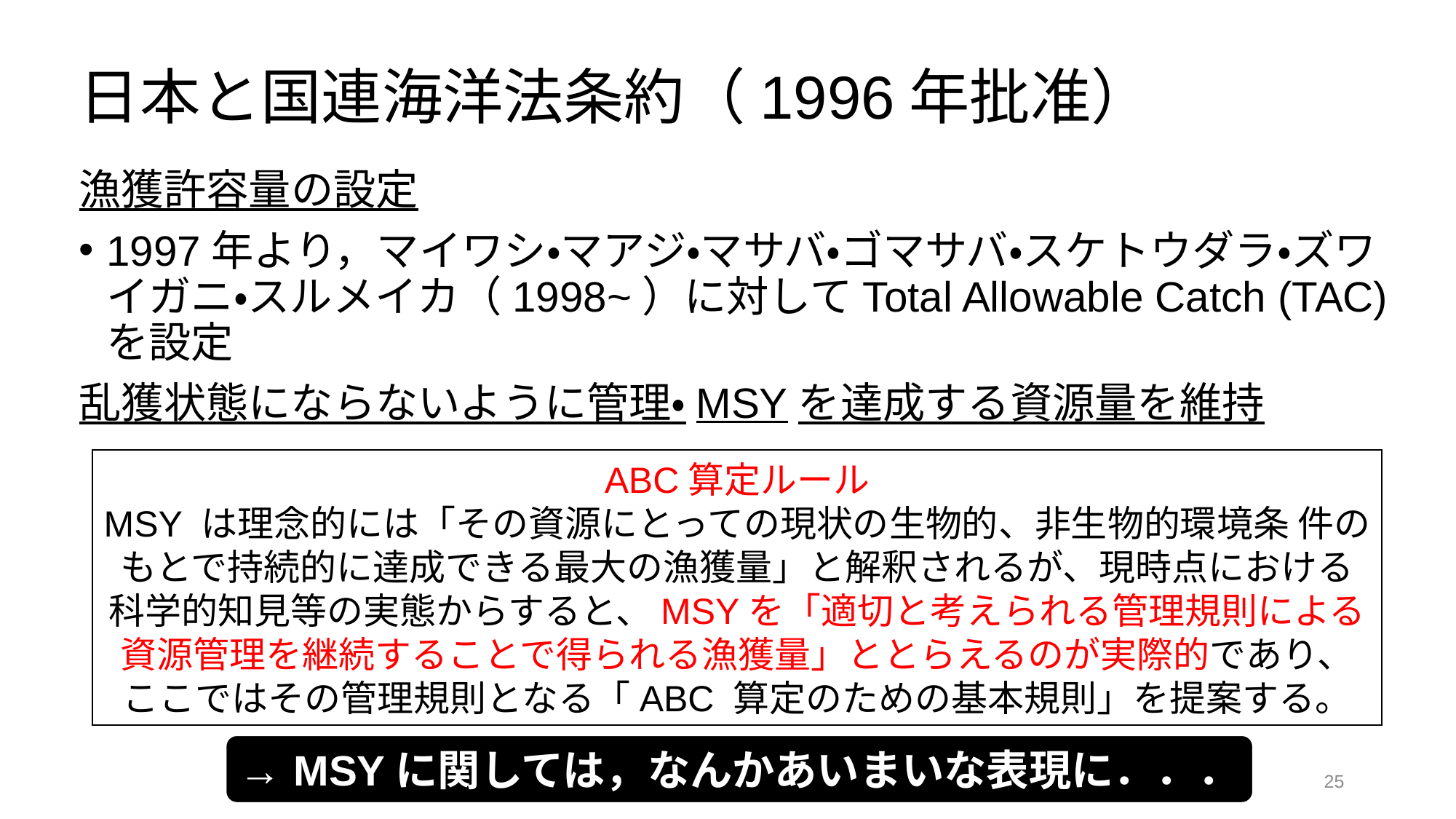

# 日本と国連海洋法条約（1996年批准）
漁獲許容量の設定
1997年より，マイワシ・マアジ・マサバ・ゴマサバ・スケトウダラ・ズワイガニ・スルメイカ（1998~）に対してTotal Allowable Catch (TAC)を設定
乱獲状態にならないように管理・MSYを達成する資源量を維持
ABC算定ルール
MSY は理念的には「その資源にとっての現状の生物的、非生物的環境条 件のもとで持続的に達成できる最大の漁獲量」と解釈されるが、現時点における科学的知見等の実態からすると、MSYを「適切と考えられる管理規則による資源管理を継続することで得られる漁獲量」ととらえるのが実際的であり、ここではその管理規則となる「ABC 算定のための基本規則」を提案する。
→ MSYに関しては，なんかあいまいな表現に．．．
25